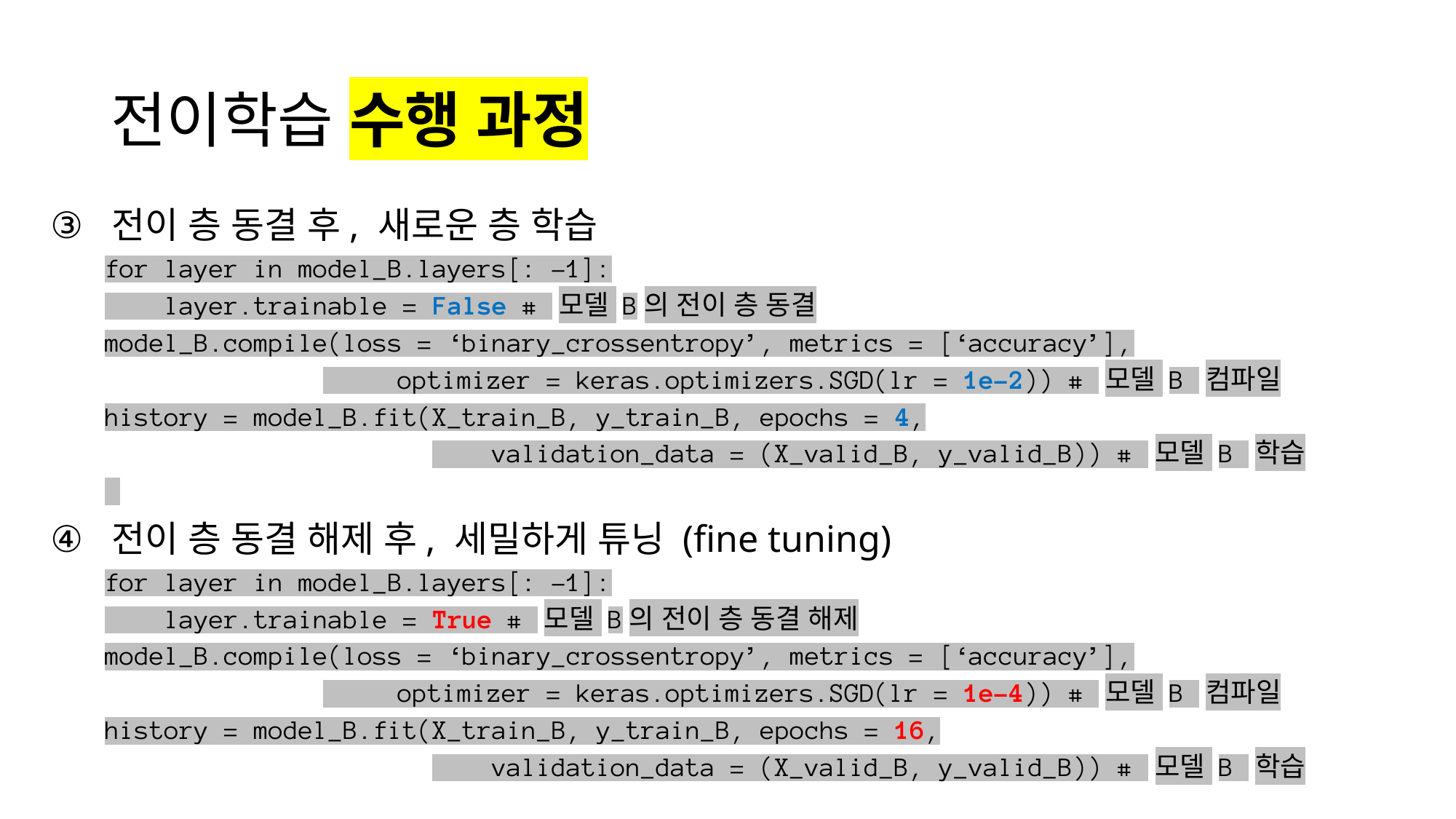

# 전이학습 수행 과정
전이 층 동결 후, 새로운 층 학습
for layer in model_B.layers[: -1]:
    layer.trainable = False # 모델 B의 전이 층 동결
model_B.compile(loss = ‘binary_crossentropy’, metrics = [‘accuracy’],
		     optimizer = keras.optimizers.SGD(lr = 1e-2)) # 모델 B 컴파일
history = model_B.fit(X_train_B, y_train_B, epochs = 4,
			    validation_data = (X_valid_B, y_valid_B)) # 모델 B 학습

전이 층 동결 해제 후, 세밀하게 튜닝 (fine tuning)
for layer in model_B.layers[: -1]:
    layer.trainable = True # 모델 B의 전이 층 동결 해제
model_B.compile(loss = ‘binary_crossentropy’, metrics = [‘accuracy’],
		     optimizer = keras.optimizers.SGD(lr = 1e-4)) # 모델 B 컴파일
history = model_B.fit(X_train_B, y_train_B, epochs = 16,
			    validation_data = (X_valid_B, y_valid_B)) # 모델 B 학습